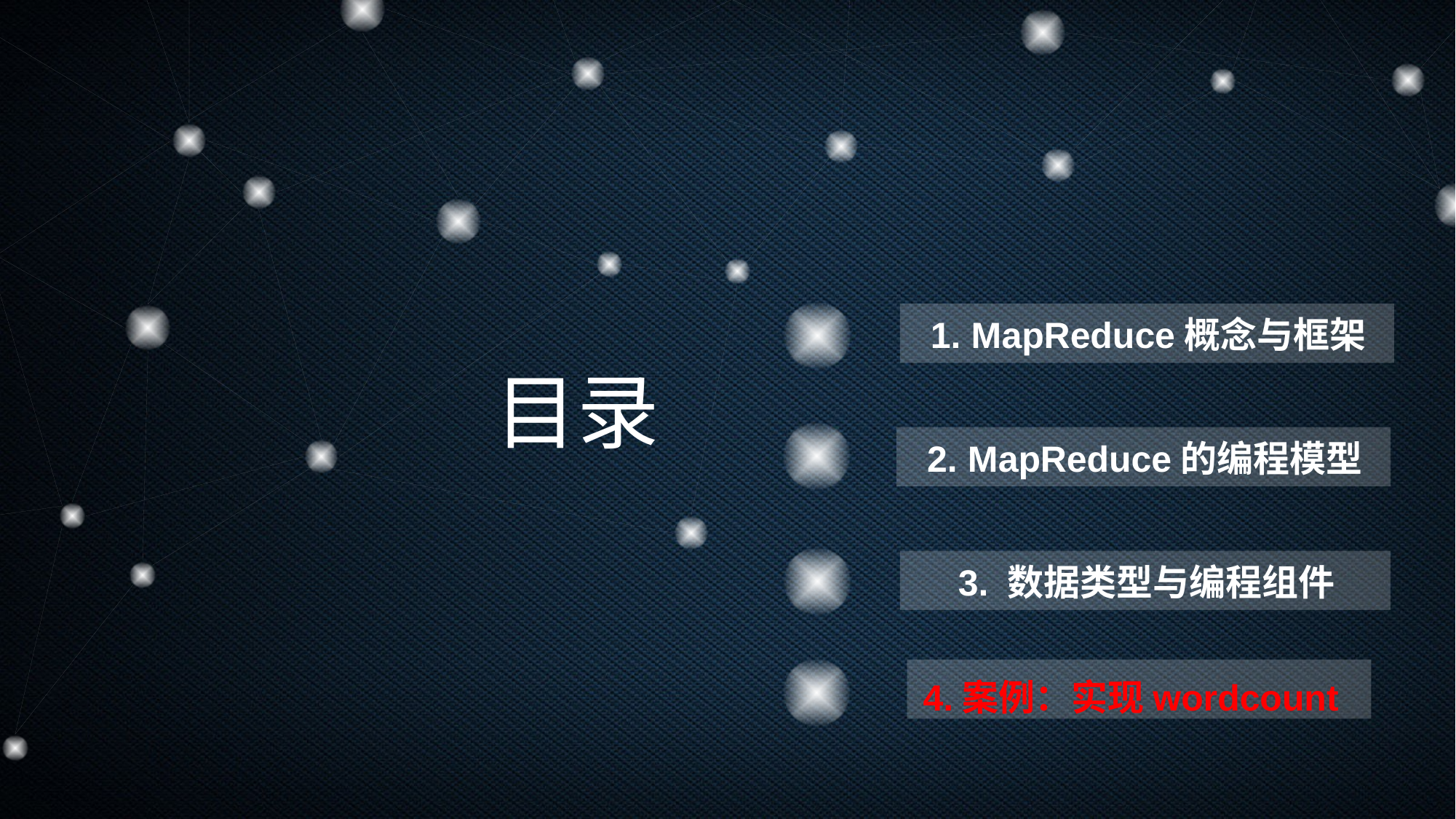

1. MapReduce概念与框架

目录

2. MapReduce的编程模型

3. 数据类型与编程组件

4.案例：实现wordcount